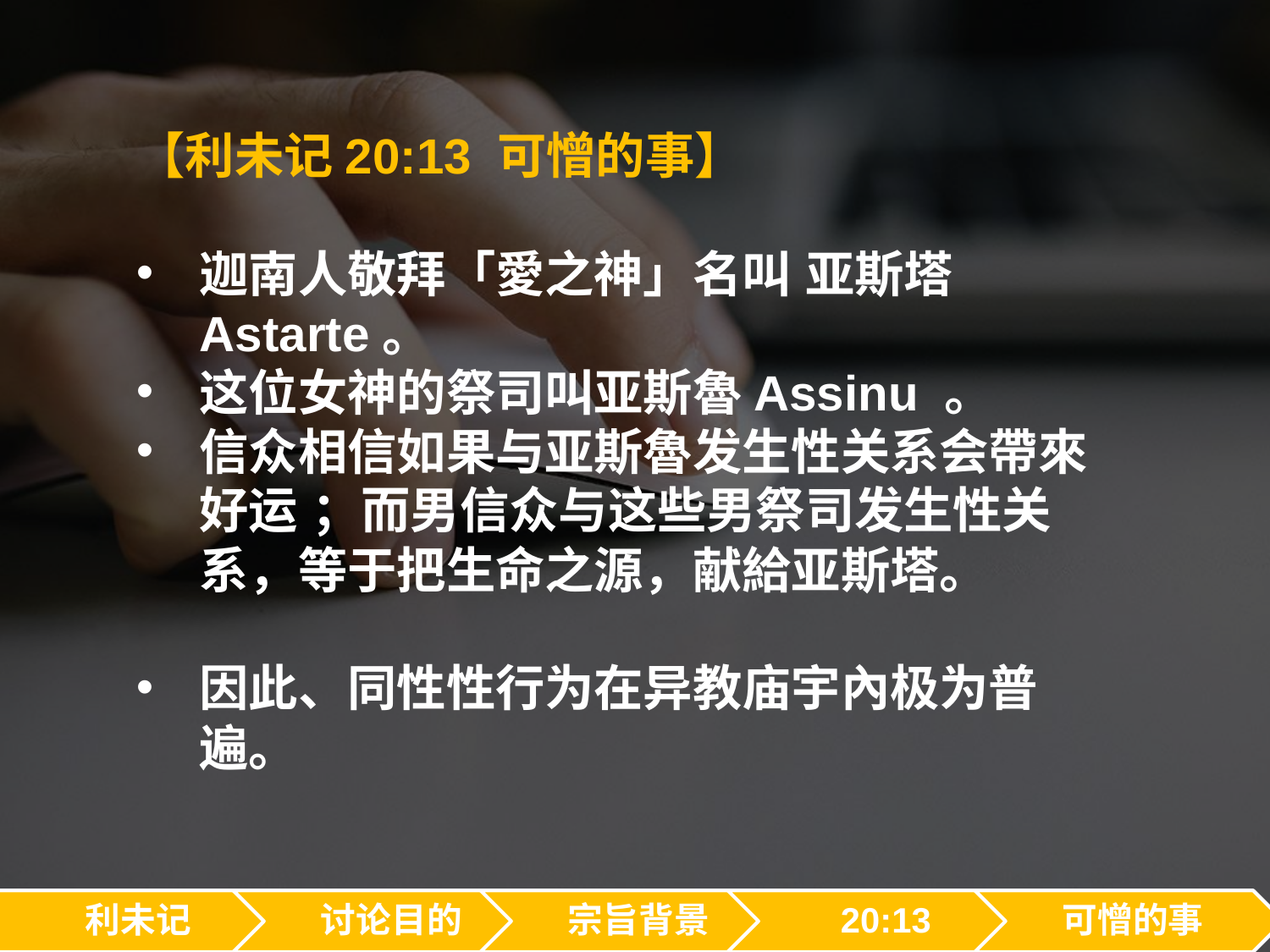

【利未记20:13 可憎的事】

迦南人敬拜「愛之神」名叫 亚斯塔Astarte。
这位女神的祭司叫亚斯魯Assinu 。
信众相信如果与亚斯魯发生性关系会帶來好运 ；而男信众与这些男祭司发生性关系，等于把生命之源，献給亚斯塔。
因此、同性性行为在异教庙宇內极为普遍。

利未记
讨论目的
宗旨背景
20:13
可憎的事